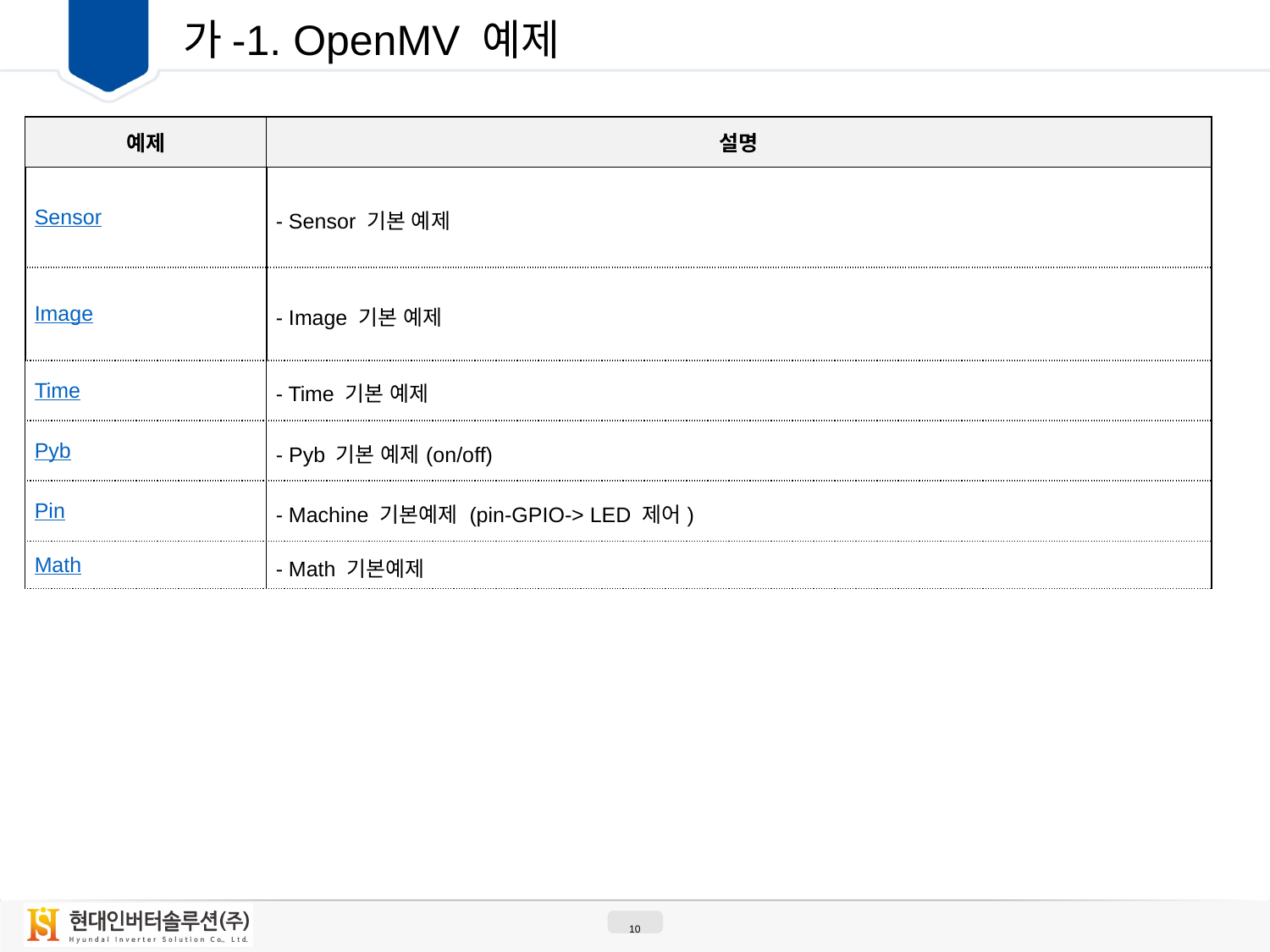

01
 가-1. OpenMV 예제
| 예제 | 설명 |
| --- | --- |
| Sensor | - Sensor 기본 예제 |
| Image | - Image 기본 예제 |
| Time | - Time 기본 예제 |
| Pyb | - Pyb 기본 예제(on/off) |
| Pin | - Machine 기본예제 (pin-GPIO-> LED 제어) |
| Math | - Math 기본예제 |